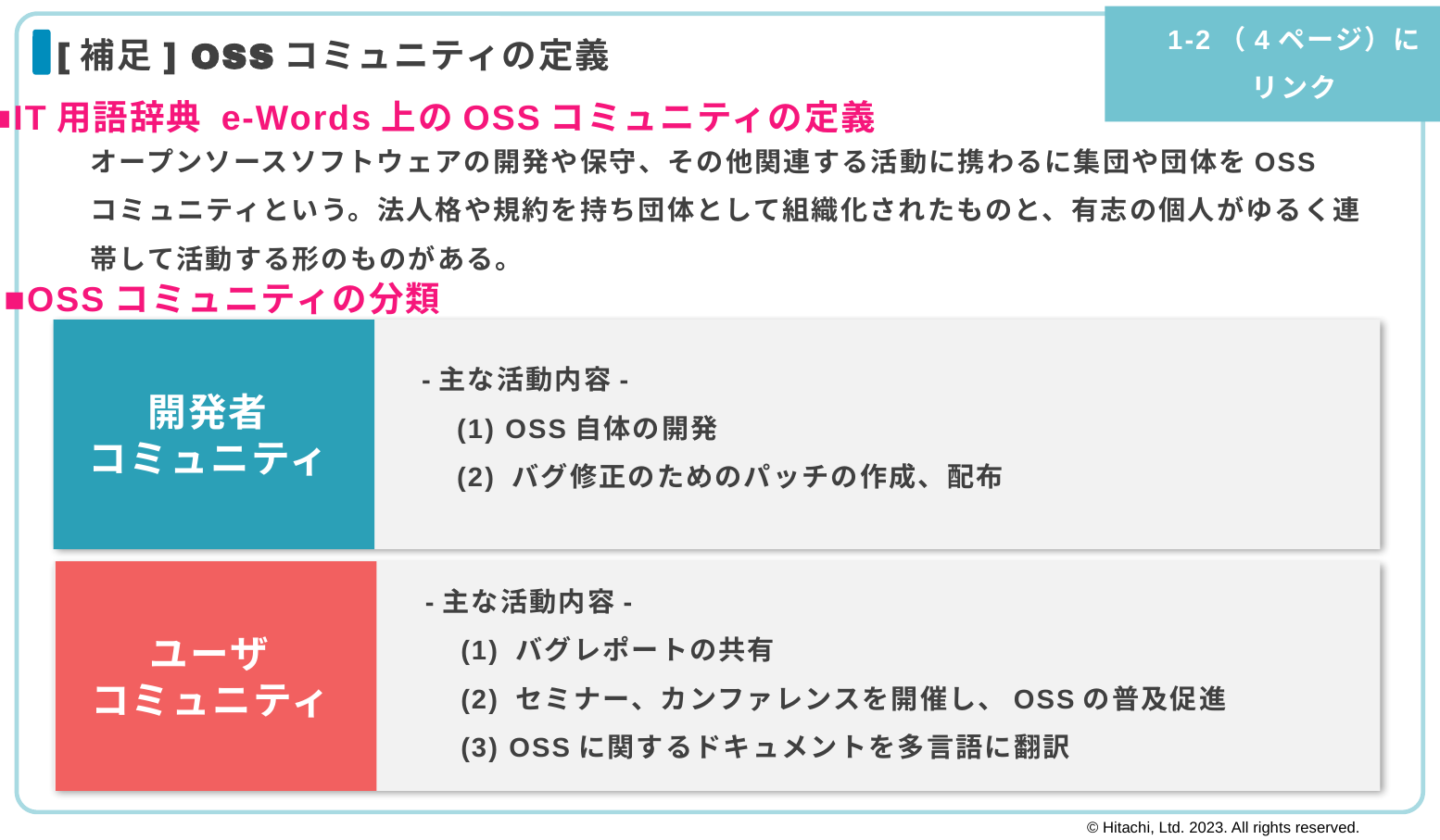

1-2（4ページ）に
リンク
# [補足] OSSコミュニティの定義
■IT用語辞典 e-Words上のOSSコミュニティの定義
オープンソースソフトウェアの開発や保守、その他関連する活動に携わるに集団や団体をOSS
コミュニティという。法人格や規約を持ち団体として組織化されたものと、有志の個人がゆるく連帯して活動する形のものがある。
■OSSコミュニティの分類

開発者
コミュニティ
-主な活動内容-
　(1) OSS自体の開発
　(2) バグ修正のためのパッチの作成、配布

ユーザ
コミュニティ
-主な活動内容-
　(1) バグレポートの共有
　(2) セミナー、カンファレンスを開催し、OSSの普及促進
　(3) OSSに関するドキュメントを多言語に翻訳